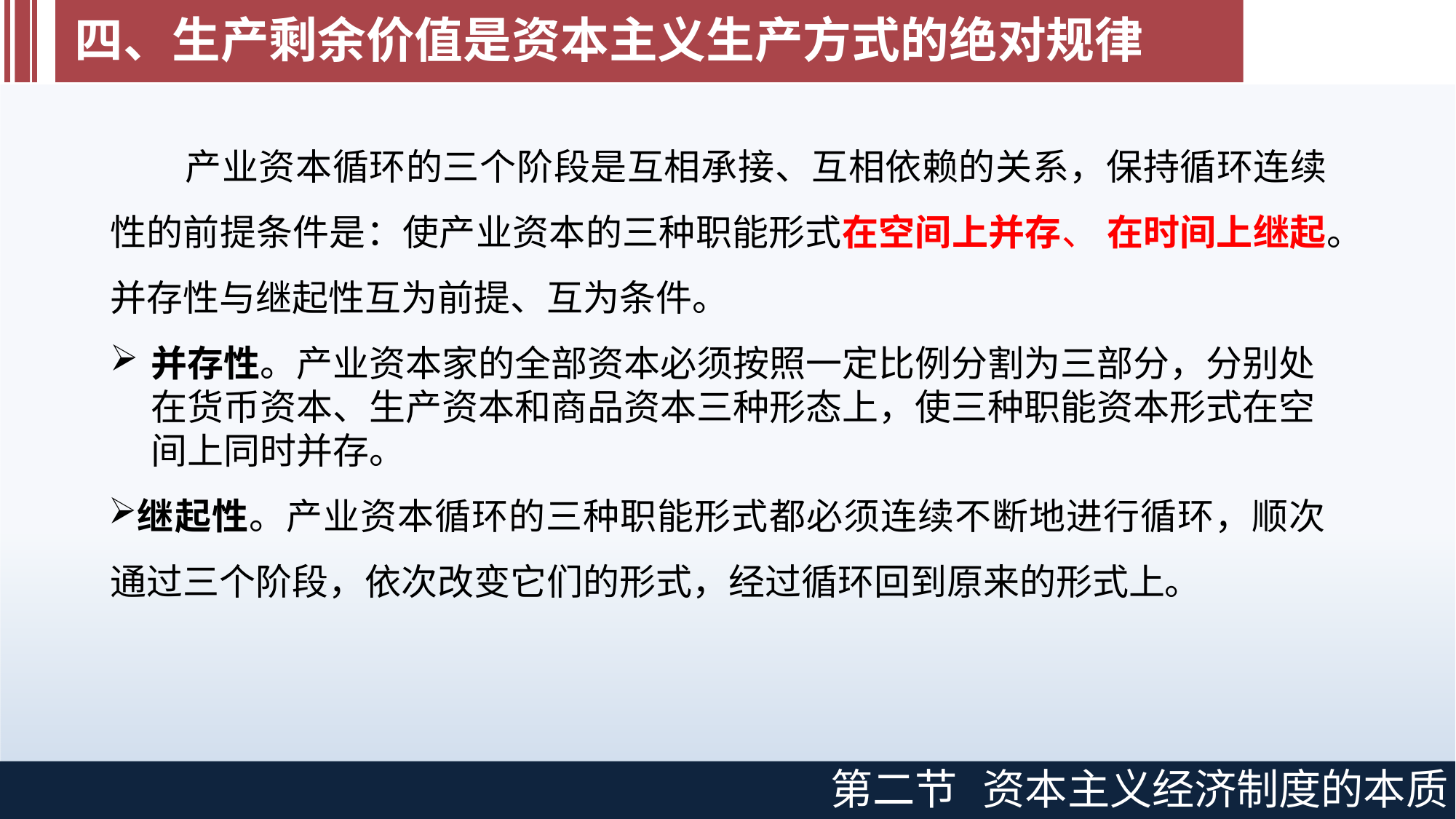

# 四、生产剩余价值是资本主义生产方式的绝对规律

产业资本循环的三个阶段是互相承接、互相依赖的关系，保持循环连续性的前提条件是：使产业资本的三种职能形式在空间上并存、 在时间上继起。并存性与继起性互为前提、互为条件。
并存性。产业资本家的全部资本必须按照一定比例分割为三部分，分别处在货币资本、生产资本和商品资本三种形态上，使三种职能资本形式在空间上同时并存。
继起性。产业资本循环的三种职能形式都必须连续不断地进行循环，顺次通过三个阶段，依次改变它们的形式，经过循环回到原来的形式上。
第二节
资本主义经济制度的本质